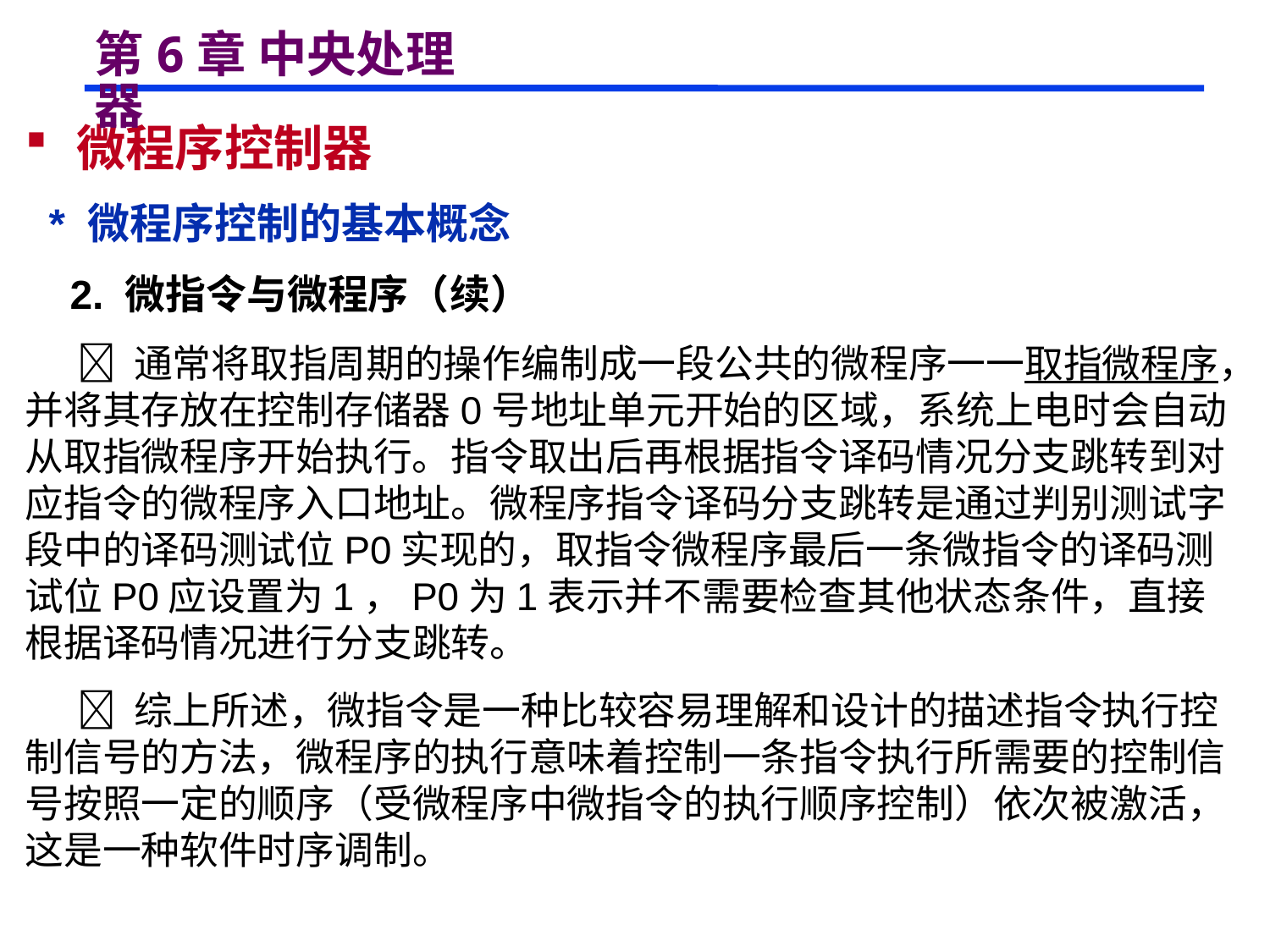

# 第6章 中央处理器
 微程序控制器
  * 微程序控制的基本概念
    2. 微指令与微程序（续）
      • 通常将取指周期的操作编制成一段公共的微程序一一取指微程序，并将其存放在控制存储器0号地址单元开始的区域，系统上电时会自动从取指微程序开始执行。指令取出后再根据指令译码情况分支跳转到对应指令的微程序入口地址。微程序指令译码分支跳转是通过判别测试字段中的译码测试位P0实现的，取指令微程序最后一条微指令的译码测试位P0应设置为1，P0为1表示并不需要检查其他状态条件，直接根据译码情况进行分支跳转。
      • 综上所述，微指令是一种比较容易理解和设计的描述指令执行控制信号的方法，微程序的执行意味着控制一条指令执行所需要的控制信号按照一定的顺序（受微程序中微指令的执行顺序控制）依次被激活，这是一种软件时序调制。